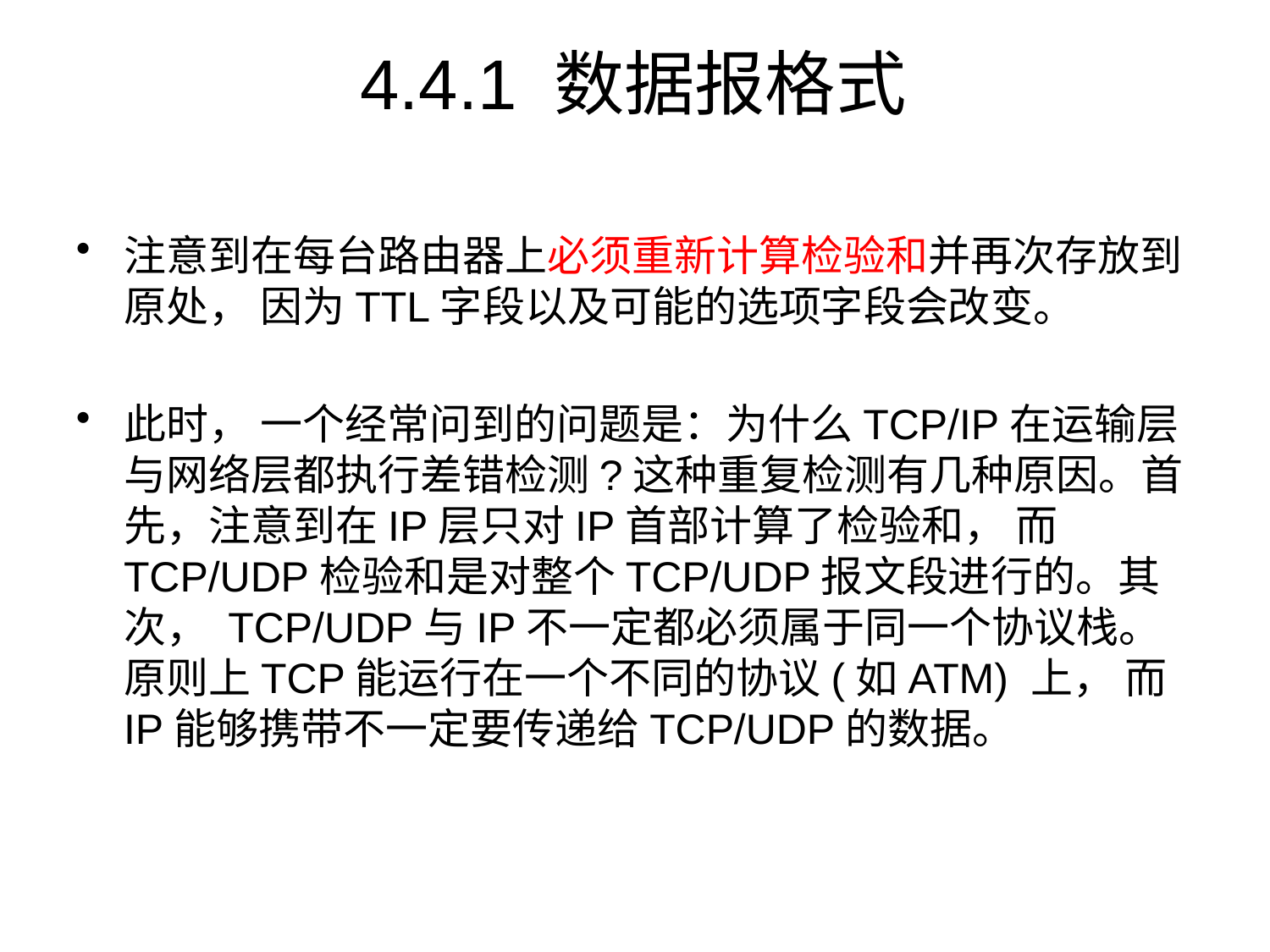

# 4.4.1 数据报格式
注意到在每台路由器上必须重新计算检验和并再次存放到原处， 因为TTL字段以及可能的选项字段会改变。

此时， 一个经常问到的问题是：为什么TCP/IP在运输层与网络层都执行差错检测?这种重复检测有几种原因。首先，注意到在IP层只对IP首部计算了检验和， 而TCP/UDP检验和是对整个TCP/UDP报文段进行的。其次， TCP/UDP与IP不一定都必须属于同一个协议栈。原则上TCP能运行在一个不同的协议(如ATM) 上， 而IP能够携带不一定要传递给TCP/UDP的数据。